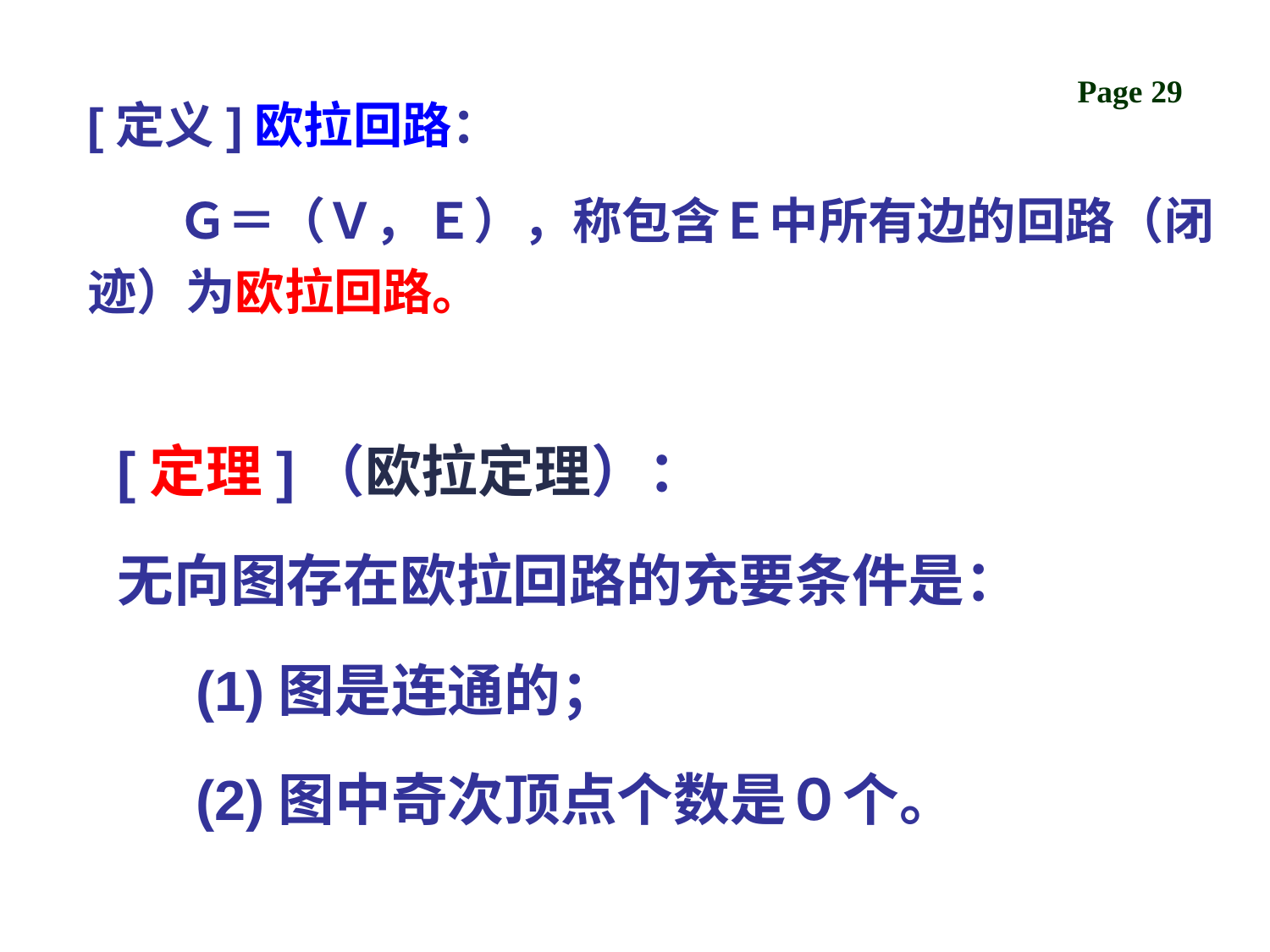

[定义]欧拉回路：
       Ｇ＝（Ｖ，Ｅ），称包含Ｅ中所有边的回路（闭迹）为欧拉回路。
[定理]（欧拉定理）：
无向图存在欧拉回路的充要条件是：
     (1)图是连通的；
     (2)图中奇次顶点个数是０个。